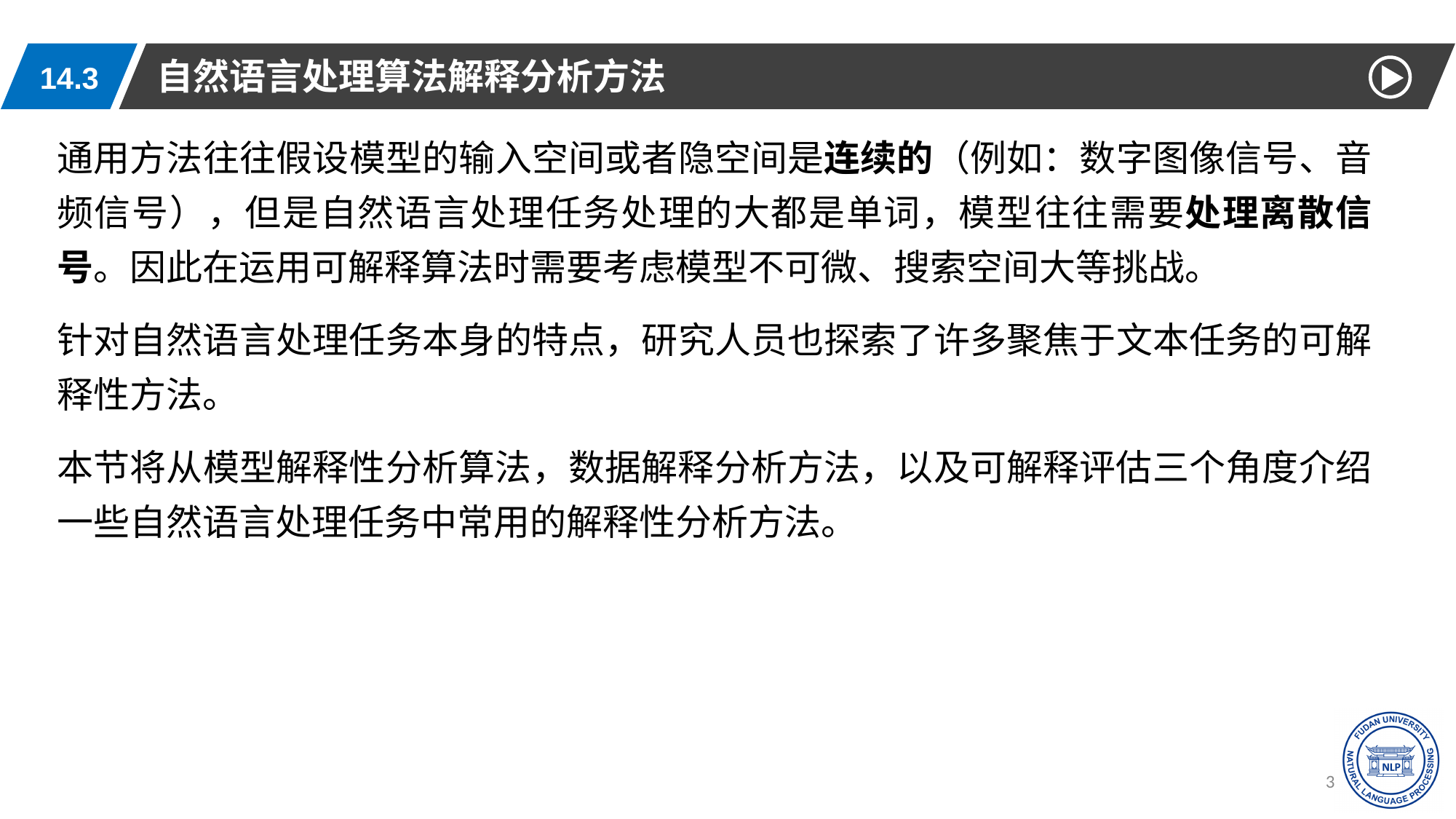

自然语言处理算法解释分析方法
14.3

通用方法往往假设模型的输入空间或者隐空间是连续的（例如：数字图像信号、音频信号），但是自然语言处理任务处理的大都是单词，模型往往需要处理离散信号。因此在运用可解释算法时需要考虑模型不可微、搜索空间大等挑战。
针对自然语言处理任务本身的特点，研究人员也探索了许多聚焦于文本任务的可解释性方法。
本节将从模型解释性分析算法，数据解释分析方法，以及可解释评估三个角度介绍一些自然语言处理任务中常用的解释性分析方法。
34